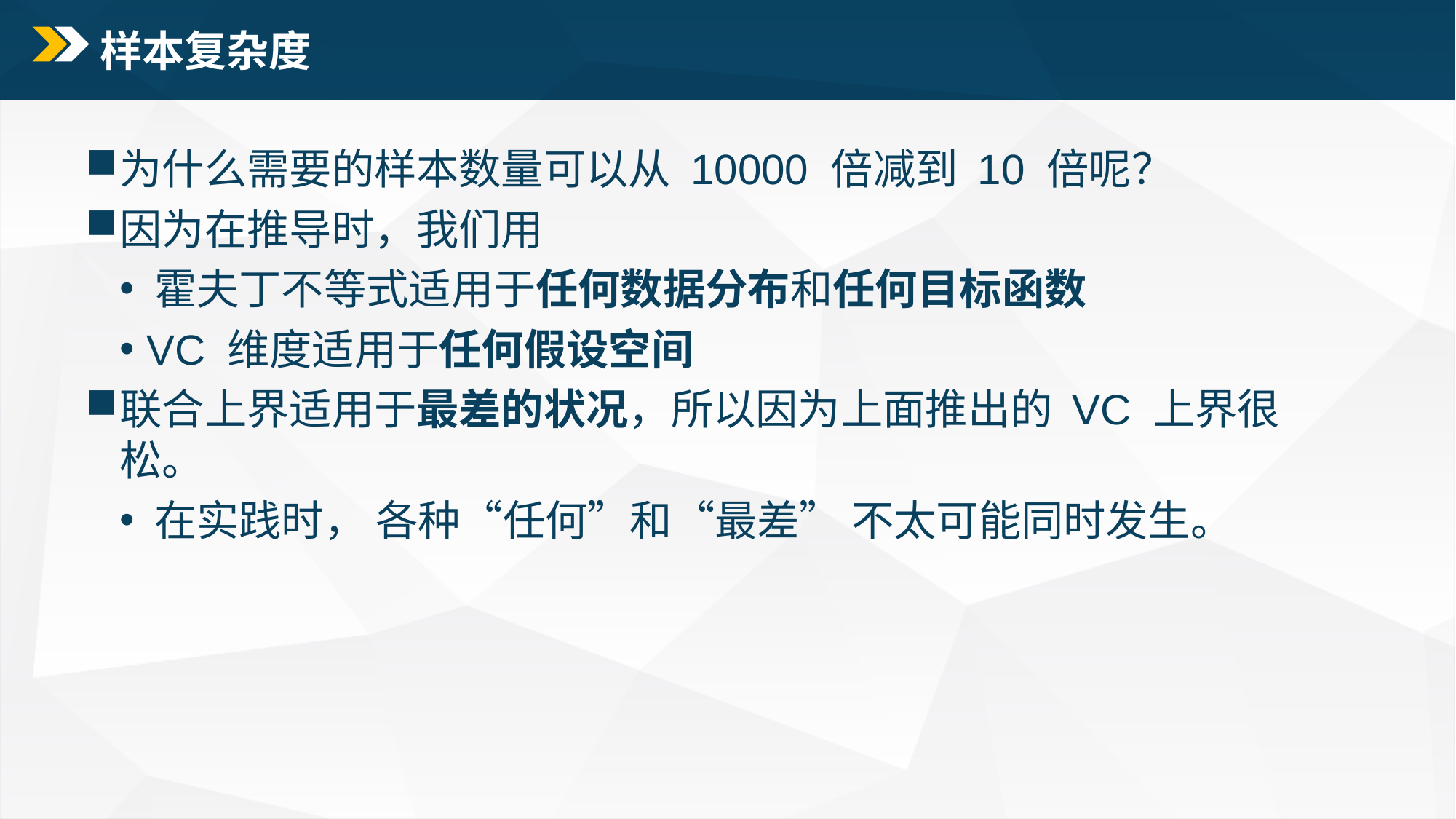

# 样本复杂度
为什么需要的样本数量可以从 10000 倍减到 10 倍呢？
因为在推导时，我们用
 霍夫丁不等式适用于任何数据分布和任何目标函数
 VC 维度适用于任何假设空间
联合上界适用于最差的状况，所以因为上面推出的 VC 上界很松。
 在实践时， 各种“任何”和“最差” 不太可能同时发生。